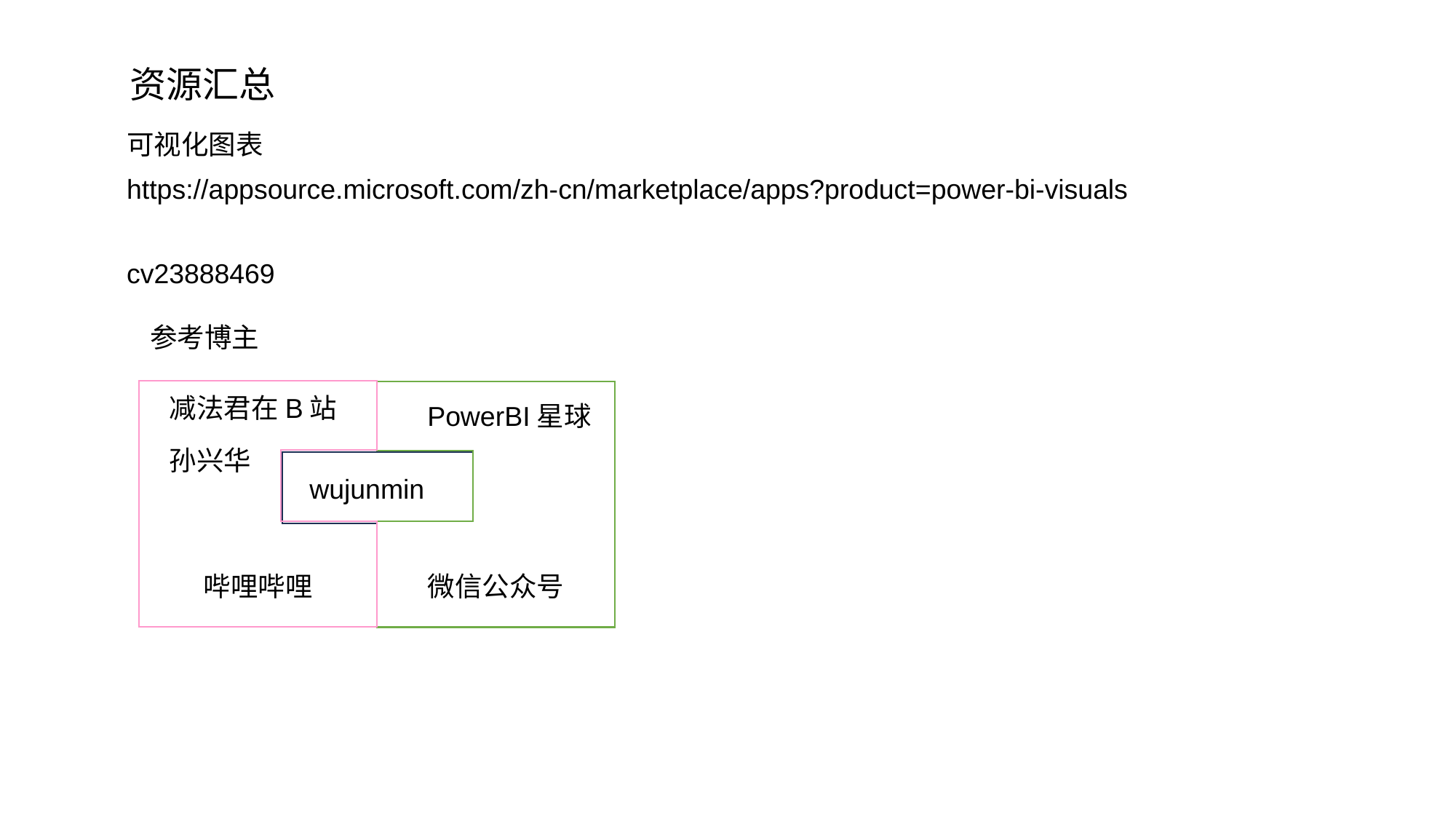

资源汇总
可视化图表
https://appsource.microsoft.com/zh-cn/marketplace/apps?product=power-bi-visuals
cv23888469
参考博主

哔哩哔哩

微信公众号

减法君在B站
PowerBI星球
孙兴华
wujunmin